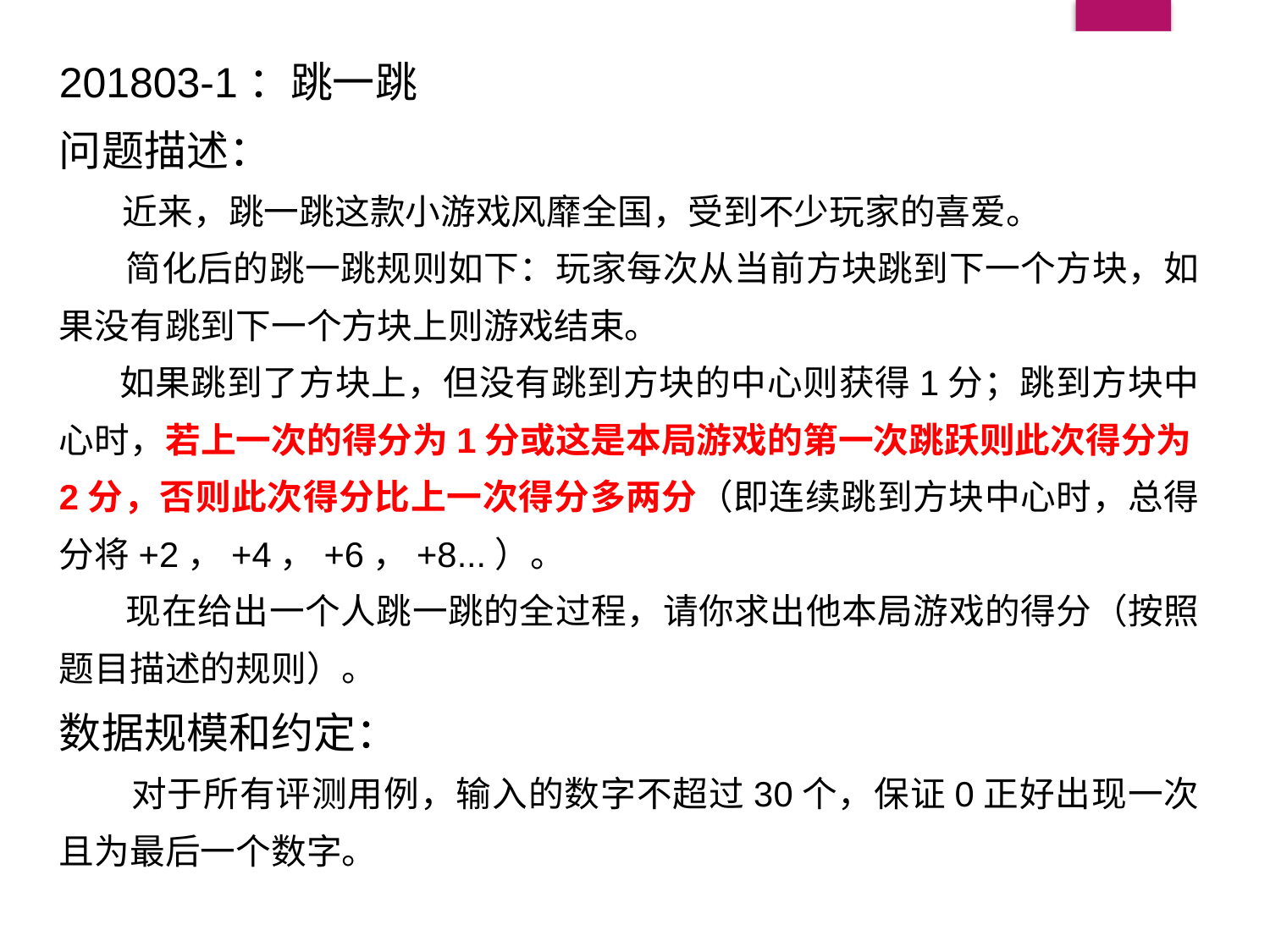

201803-1：跳一跳
问题描述：
       近来，跳一跳这款小游戏风靡全国，受到不少玩家的喜爱。
       简化后的跳一跳规则如下：玩家每次从当前方块跳到下一个方块，如果没有跳到下一个方块上则游戏结束。
      如果跳到了方块上，但没有跳到方块的中心则获得1分；跳到方块中心时，若上一次的得分为1分或这是本局游戏的第一次跳跃则此次得分为2分，否则此次得分比上一次得分多两分（即连续跳到方块中心时，总得分将+2，+4，+6，+8...）。
       现在给出一个人跳一跳的全过程，请你求出他本局游戏的得分（按照题目描述的规则）。
数据规模和约定：
　　对于所有评测用例，输入的数字不超过30个，保证0正好出现一次且为最后一个数字。
#